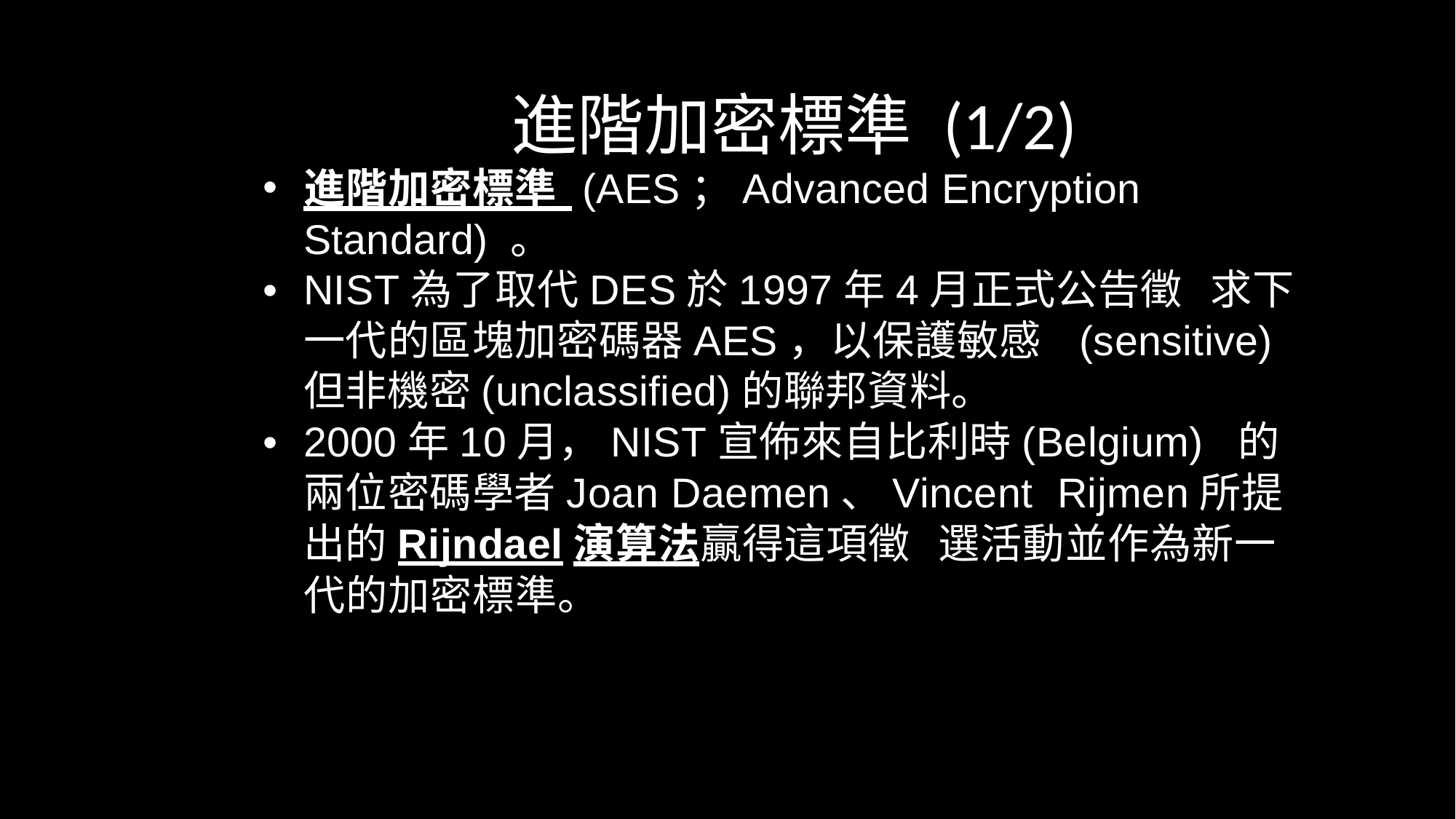

進階加密標準 (1/2)
進階加密標準 (AES；Advanced Encryption  Standard) 。
•	NIST為了取代DES於1997年4月正式公告徵  求下一代的區塊加密碼器AES，以保護敏感  (sensitive)但非機密(unclassified)的聯邦資料。
•	2000年10月，NIST宣佈來自比利時(Belgium)  的兩位密碼學者Joan Daemen、Vincent  Rijmen所提出的Rijndael演算法贏得這項徵  選活動並作為新一代的加密標準。